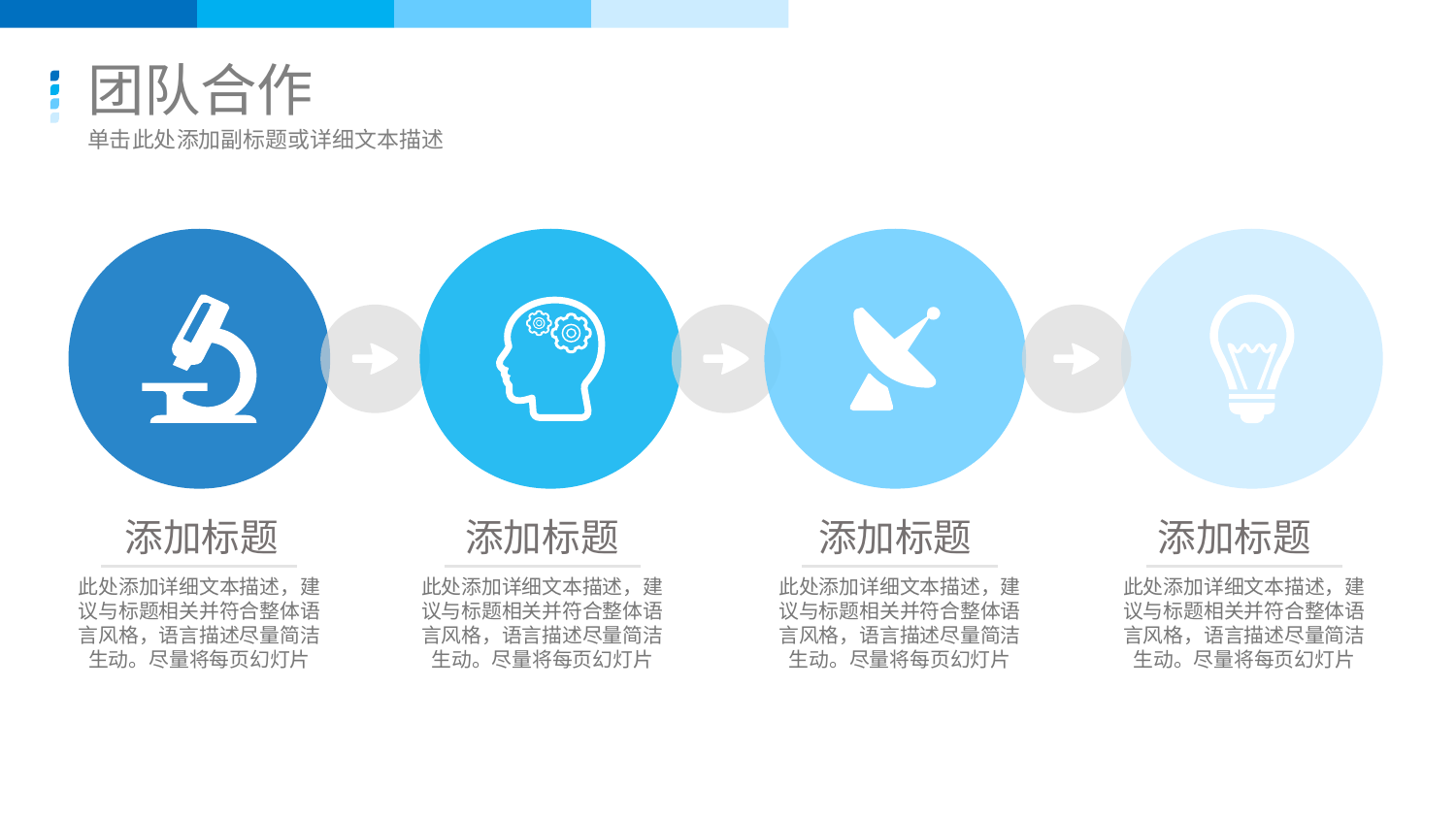

团队合作
单击此处添加副标题或详细文本描述

添加标题
添加标题
添加标题
添加标题
观察
头脑风暴
测量
集成
此处添加详细文本描述，建议与标题相关并符合整体语言风格，语言描述尽量简洁生动。尽量将每页幻灯片
此处添加详细文本描述，建议与标题相关并符合整体语言风格，语言描述尽量简洁生动。尽量将每页幻灯片
此处添加详细文本描述，建议与标题相关并符合整体语言风格，语言描述尽量简洁生动。尽量将每页幻灯片
此处添加详细文本描述，建议与标题相关并符合整体语言风格，语言描述尽量简洁生动。尽量将每页幻灯片